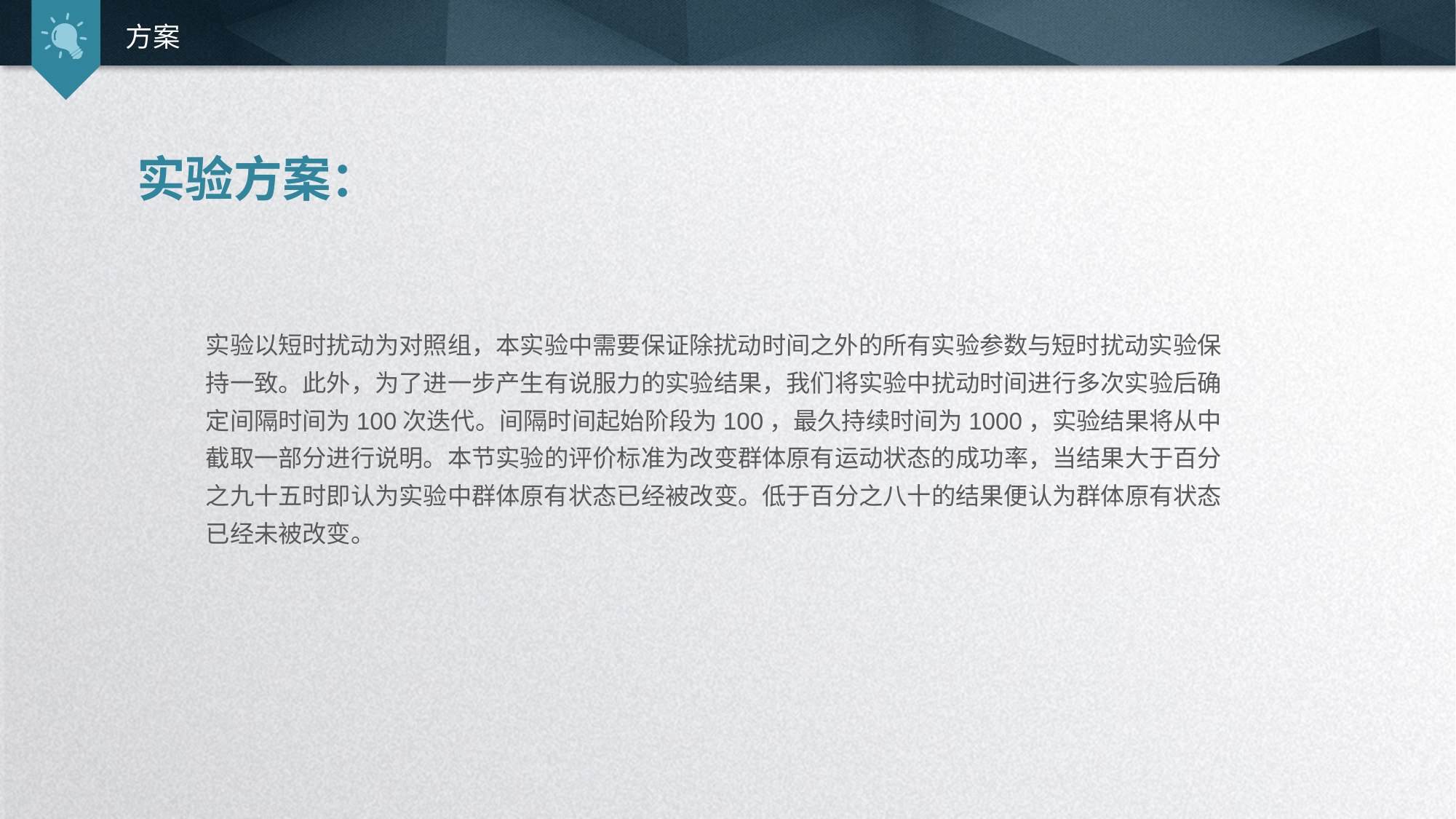

方案
实验方案：
实验以短时扰动为对照组，本实验中需要保证除扰动时间之外的所有实验参数与短时扰动实验保持一致。此外，为了进一步产生有说服力的实验结果，我们将实验中扰动时间进行多次实验后确定间隔时间为100次迭代。间隔时间起始阶段为100，最久持续时间为1000，实验结果将从中截取一部分进行说明。本节实验的评价标准为改变群体原有运动状态的成功率，当结果大于百分之九十五时即认为实验中群体原有状态已经被改变。低于百分之八十的结果便认为群体原有状态已经未被改变。
延时符